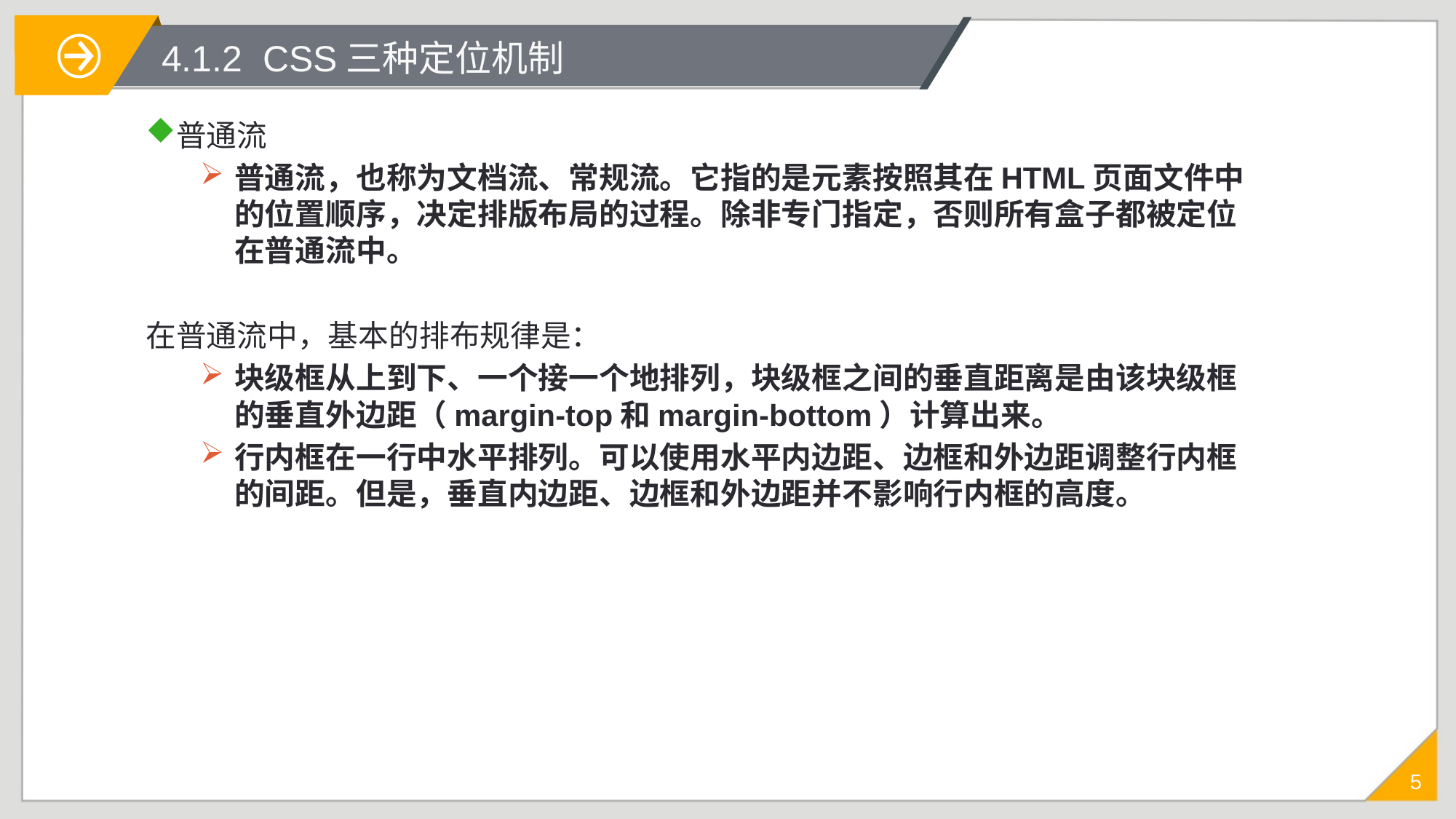

# 4.1.2  CSS三种定位机制
普通流
普通流，也称为文档流、常规流。它指的是元素按照其在HTML页面文件中的位置顺序，决定排版布局的过程。除非专门指定，否则所有盒子都被定位在普通流中。

在普通流中，基本的排布规律是：
块级框从上到下、一个接一个地排列，块级框之间的垂直距离是由该块级框的垂直外边距（margin-top和margin-bottom）计算出来。
行内框在一行中水平排列。可以使用水平内边距、边框和外边距调整行内框的间距。但是，垂直内边距、边框和外边距并不影响行内框的高度。